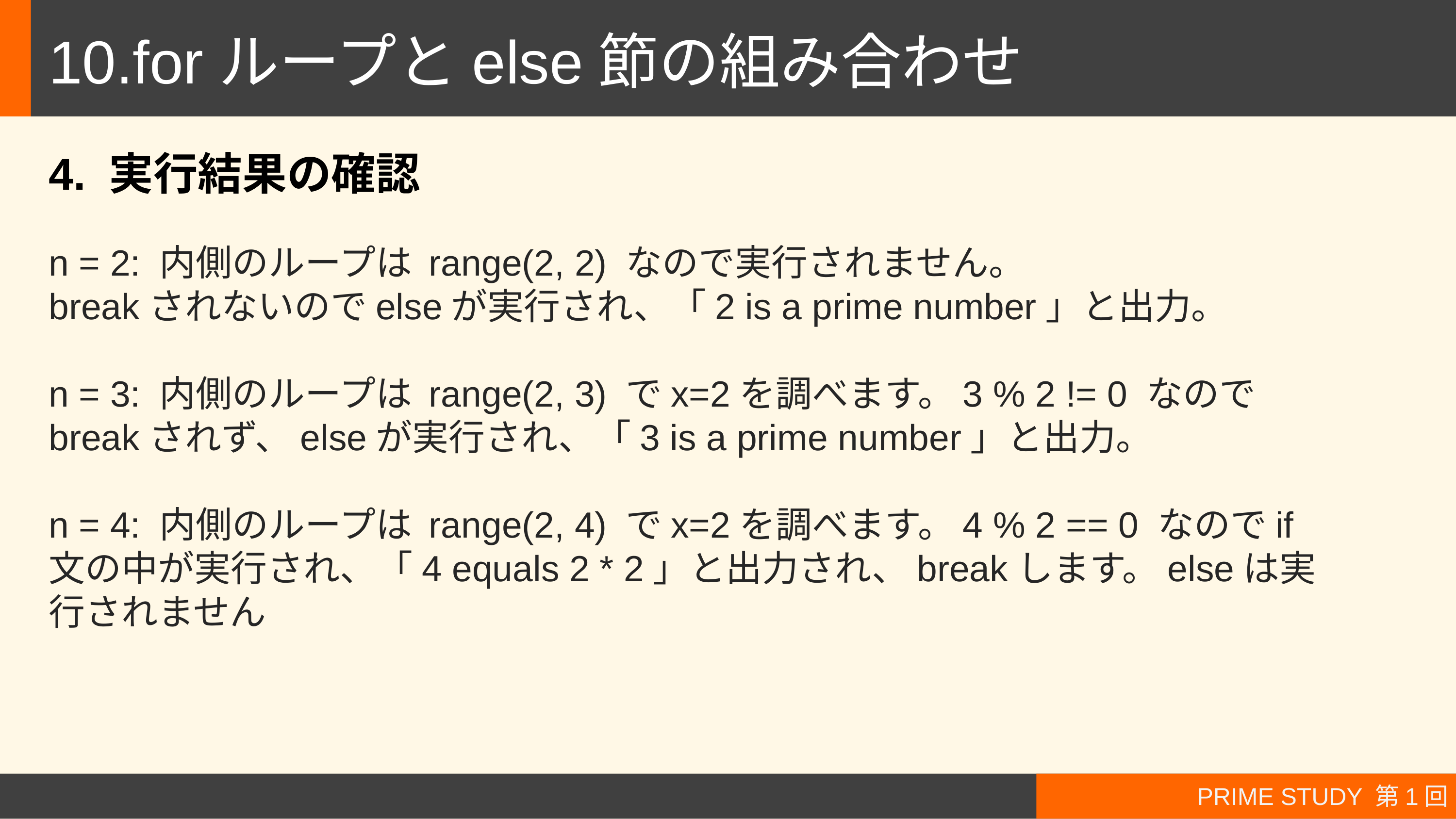

# 10.forループとelse節の組み合わせ
4. 実行結果の確認
n = 2: 内側のループは range(2, 2) なので実行されません。
breakされないのでelseが実行され、「2 is a prime number」と出力。

n = 3: 内側のループは range(2, 3) でx=2を調べます。3 % 2 != 0 なのでbreakされず、elseが実行され、「3 is a prime number」と出力。

n = 4: 内側のループは range(2, 4) でx=2を調べます。4 % 2 == 0 なのでif文の中が実行され、「4 equals 2 * 2」と出力され、breakします。elseは実行されません
PRIME STUDY 第1回